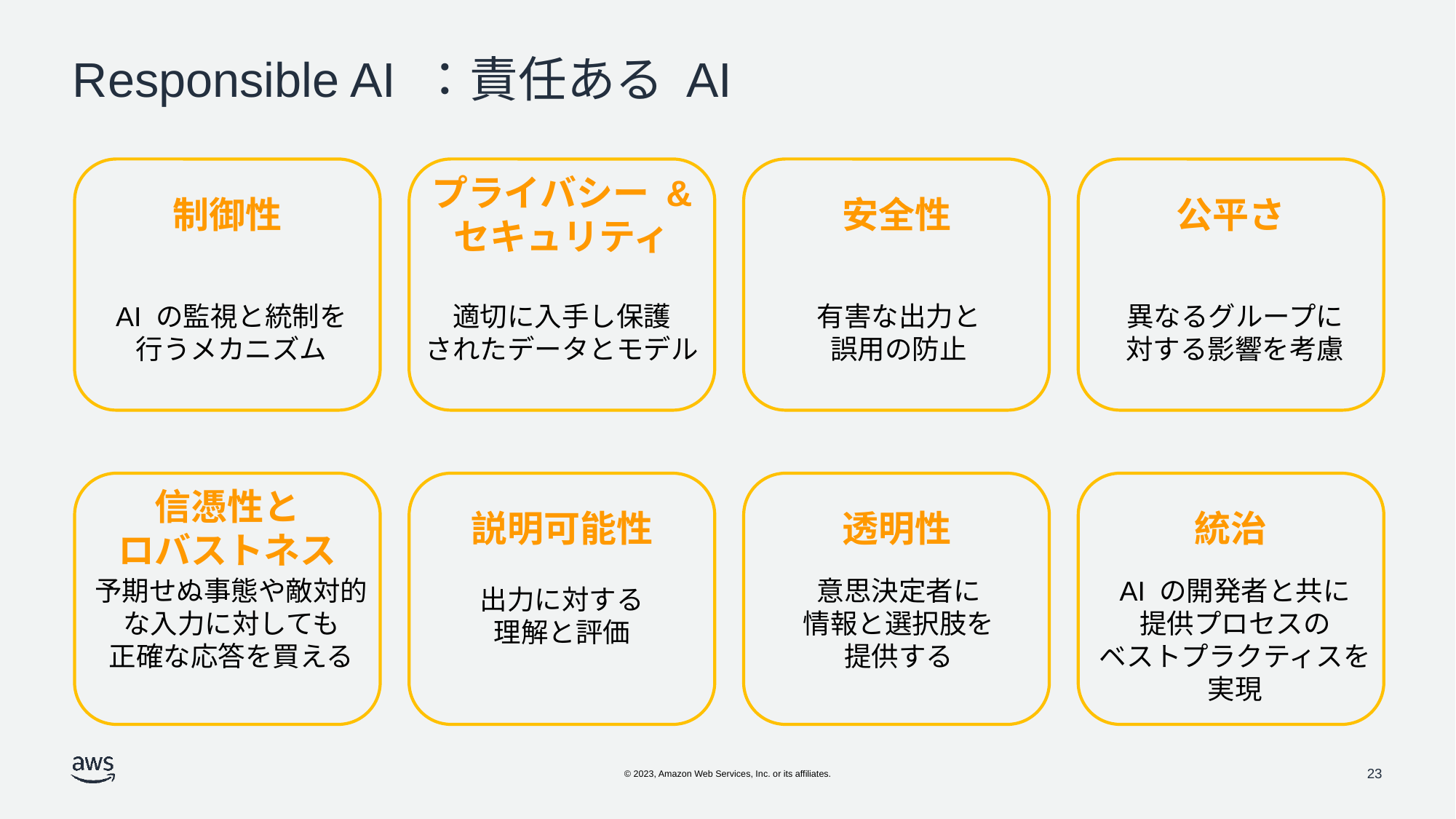

# Responsible AI ：責任ある AI
制御性

プライバシー &
セキュリティ

安全性

公平さ

AI の監視と統制を
行うメカニズム
適切に入手し保護
されたデータとモデル

有害な出力と
誤用の防止
異なるグループに
対する影響を考慮

信憑性と
ロバストネス

説明可能性

透明性

統治

予期せぬ事態や敵対的な入力に対しても
正確な応答を買える
AI の開発者と共に
提供プロセスの
ベストプラクティスを実現
意思決定者に
情報と選択肢を
提供する
出力に対する
理解と評価
23